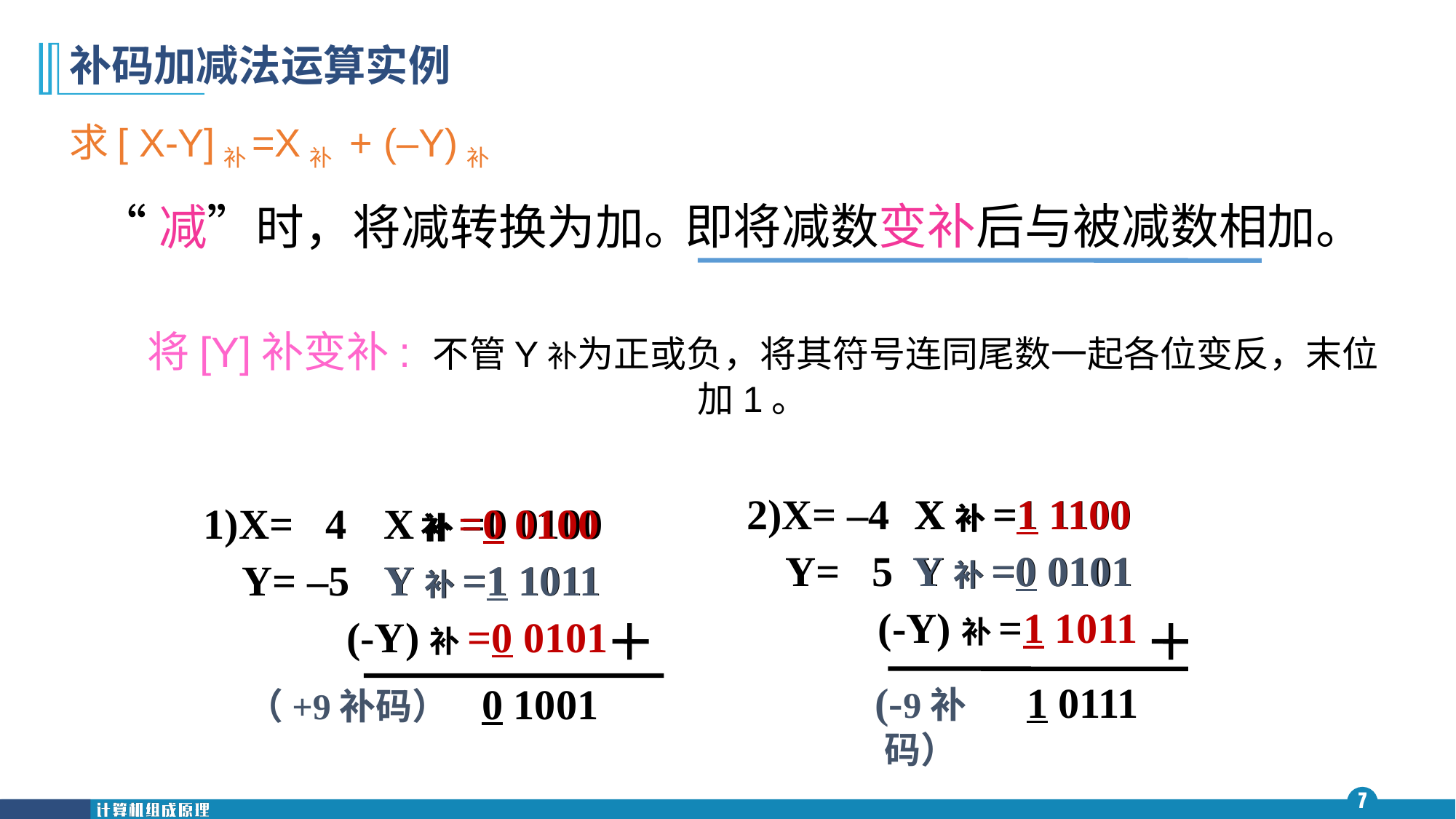

# 补码加减法运算实例
求[ X-Y]补=X补 + (–Y)补

即将减数变补后与被减数相加。
“减”时，将减转换为加。

 将[Y]补变补: 不管Y补为正或负，将其符号连同尾数一起各位变反，末位加1。
2)X= –4
    Y=   5
    X补=1 1100
    Y补=0 0101
 (-Y)补=1 1011
   X补=1 1100
   Y补=0 0101
1)X=   4
    Y= –5
    X补=0 0100
    Y补=1 1011
 (-Y)补=0 0101
      补=0 0100
   Y补=1 1011

(-9补码）
1 0111
0 1001

（+9补码）